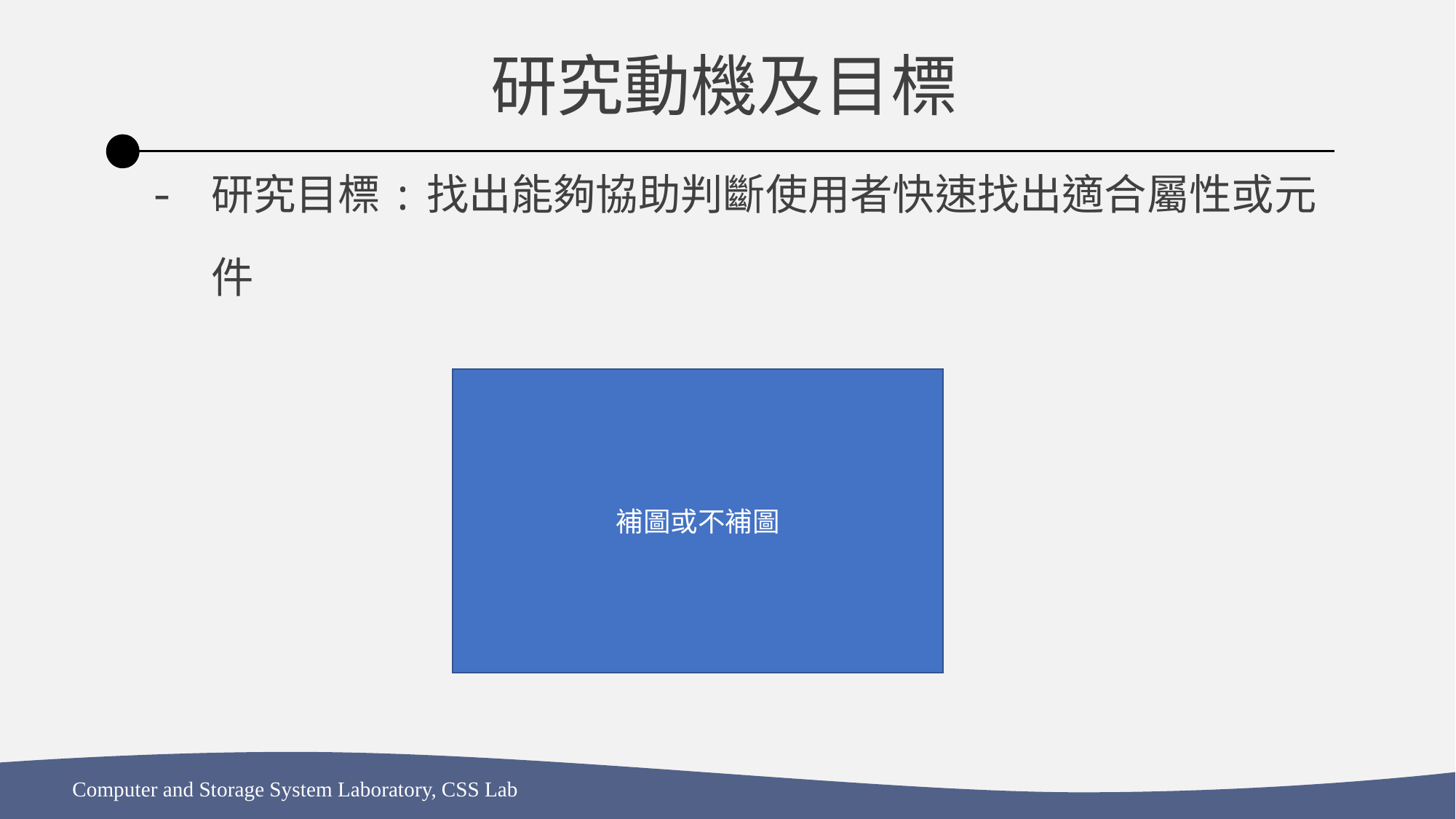

研究動機及目標

研究目標:找出能夠協助判斷使用者快速找出適合屬性或元件
補圖或不補圖

Computer and Storage System Laboratory, CSS Lab